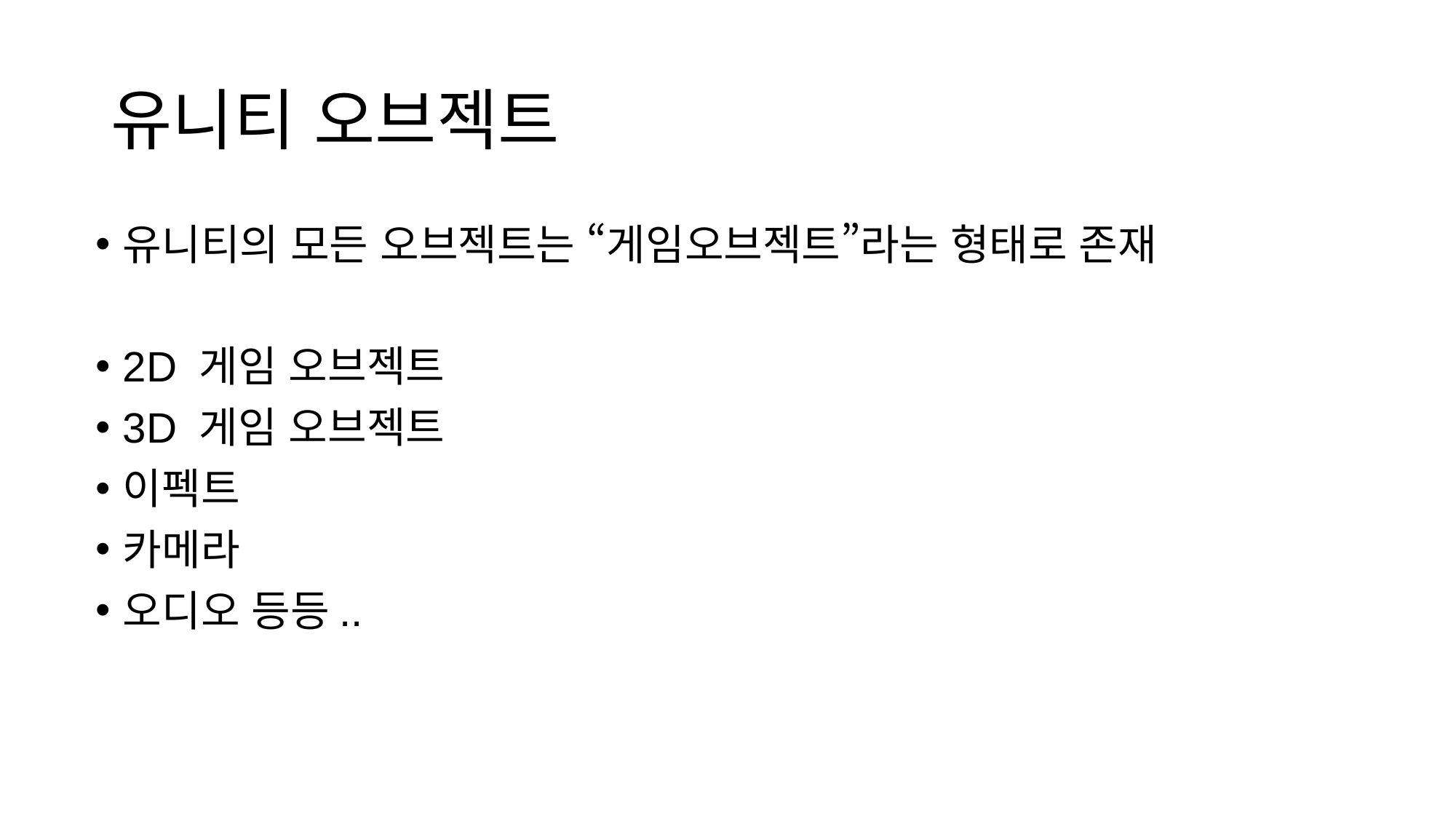

# 유니티 오브젝트
유니티의 모든 오브젝트는 “게임오브젝트”라는 형태로 존재

2D 게임 오브젝트
3D 게임 오브젝트
이펙트
카메라
오디오 등등..